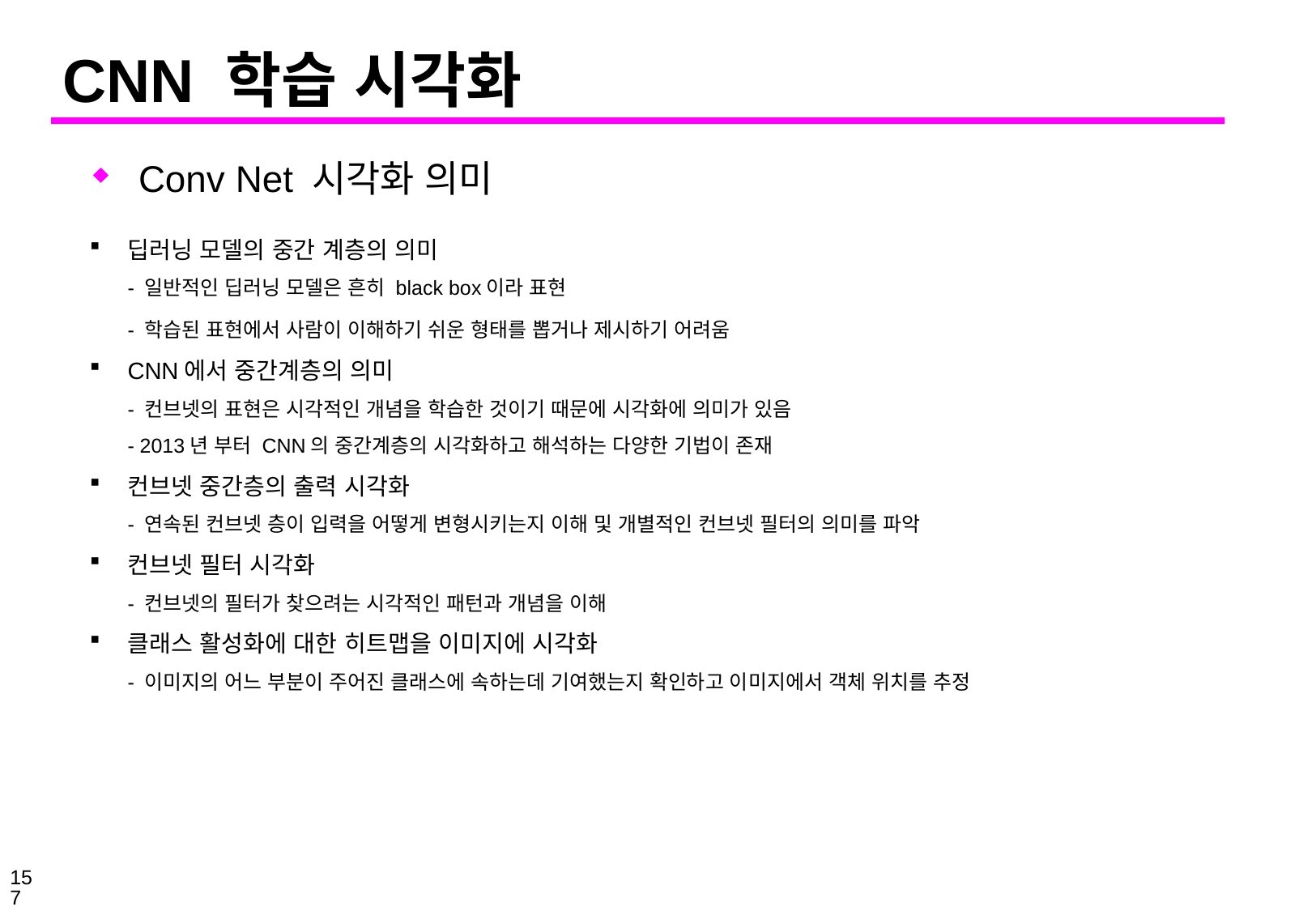

# CNN 학습 시각화
Conv Net 시각화 의미
딥러닝 모델의 중간 계층의 의미
- 일반적인 딥러닝 모델은 흔히 black box이라 표현
- 학습된 표현에서 사람이 이해하기 쉬운 형태를 뽑거나 제시하기 어려움
CNN에서 중간계층의 의미
- 컨브넷의 표현은 시각적인 개념을 학습한 것이기 때문에 시각화에 의미가 있음
- 2013년 부터 CNN의 중간계층의 시각화하고 해석하는 다양한 기법이 존재
컨브넷 중간층의 출력 시각화
- 연속된 컨브넷 층이 입력을 어떻게 변형시키는지 이해 및 개별적인 컨브넷 필터의 의미를 파악
컨브넷 필터 시각화
- 컨브넷의 필터가 찾으려는 시각적인 패턴과 개념을 이해
클래스 활성화에 대한 히트맵을 이미지에 시각화
- 이미지의 어느 부분이 주어진 클래스에 속하는데 기여했는지 확인하고 이미지에서 객체 위치를 추정
157